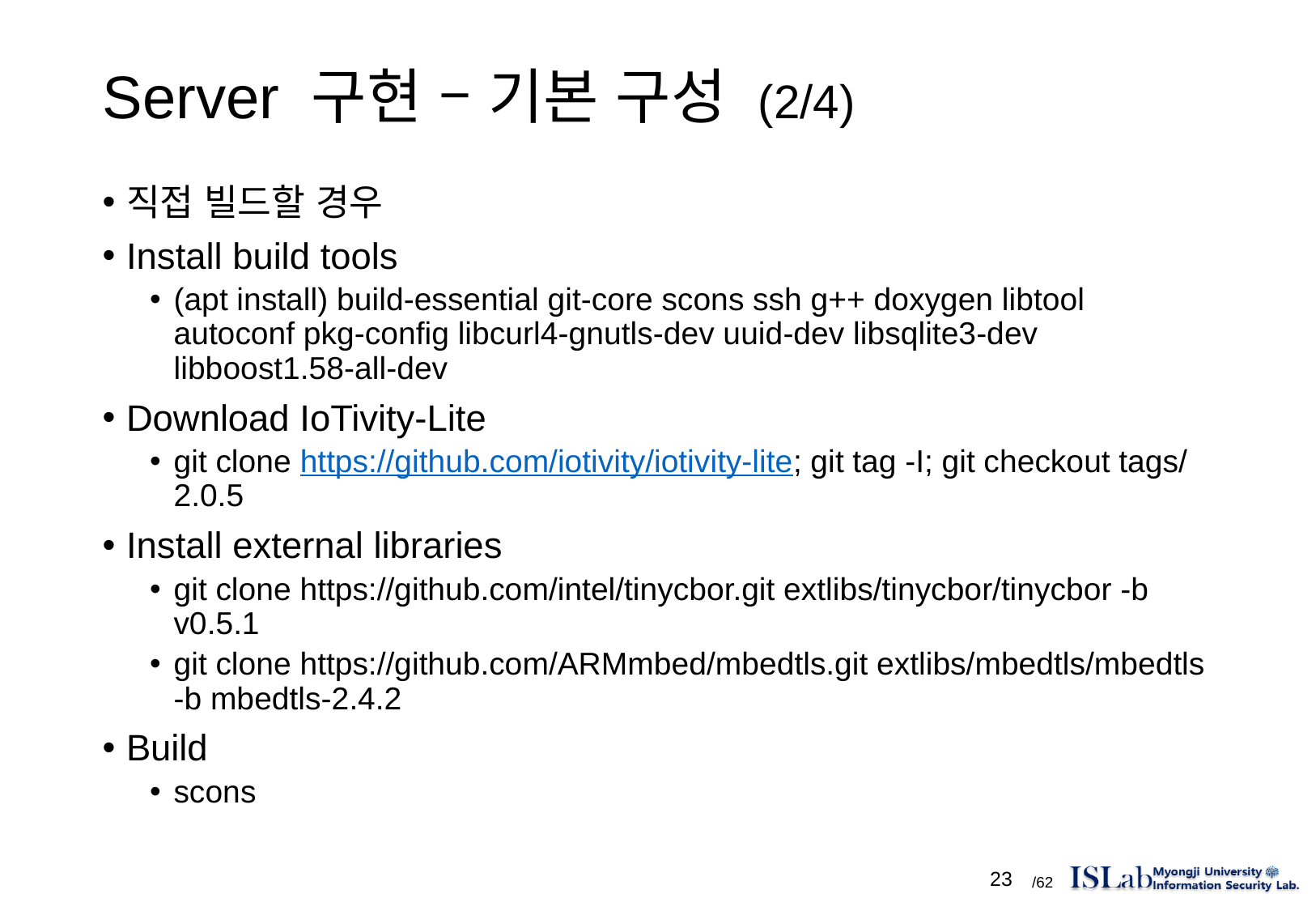

# Server 구현 – 기본 구성 (2/4)
직접 빌드할 경우
Install build tools
(apt install) build-essential git-core scons ssh g++ doxygen libtool autoconf pkg-config libcurl4-gnutls-dev uuid-dev libsqlite3-dev libboost1.58-all-dev
Download IoTivity-Lite
git clone https://github.com/iotivity/iotivity-lite; git tag -I; git checkout tags/2.0.5
Install external libraries
git clone https://github.com/intel/tinycbor.git extlibs/tinycbor/tinycbor -b v0.5.1
git clone https://github.com/ARMmbed/mbedtls.git extlibs/mbedtls/mbedtls -b mbedtls-2.4.2
Build
scons
 23